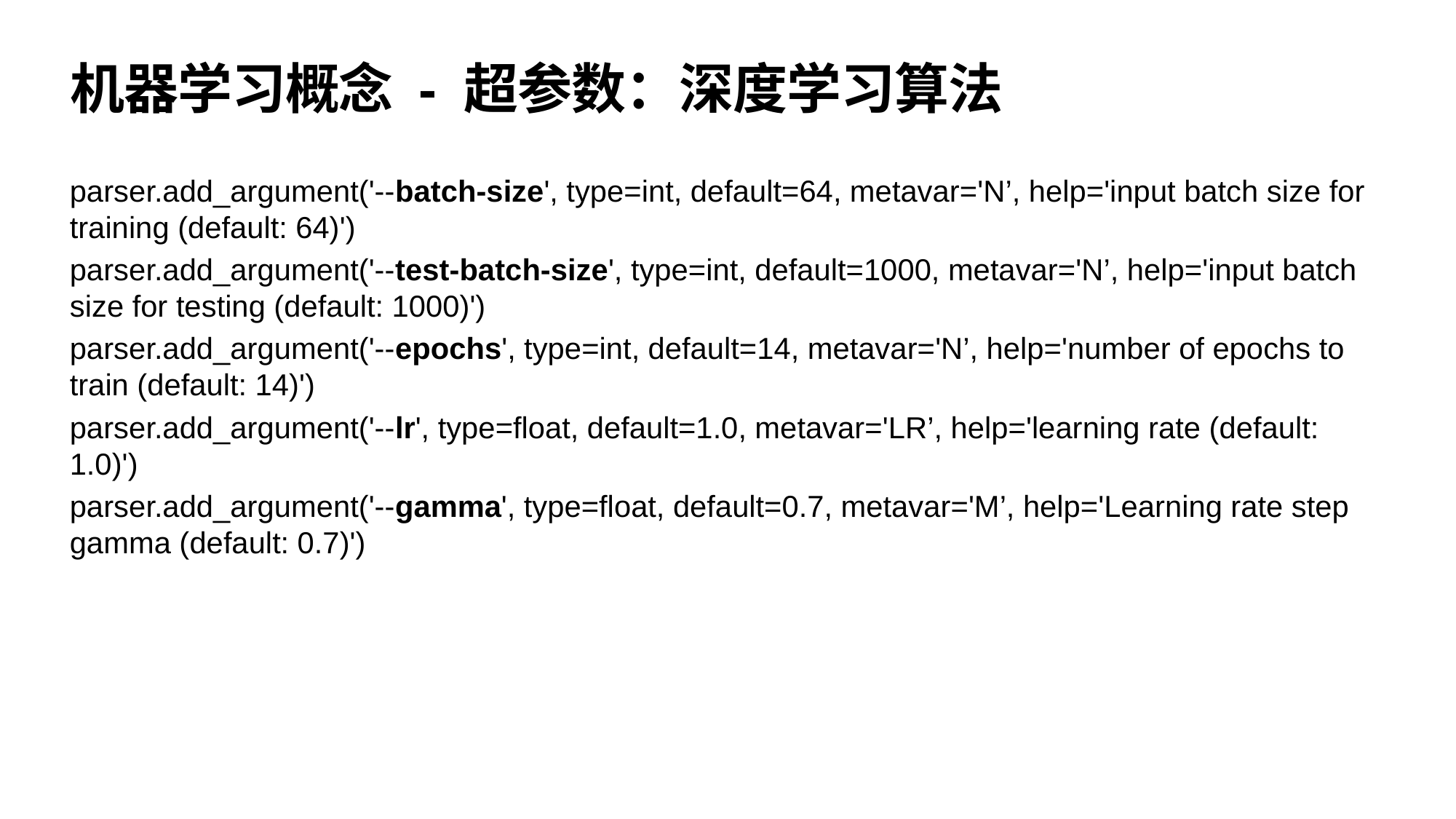

# 机器学习概念 - 超参数：深度学习算法
parser.add_argument('--batch-size', type=int, default=64, metavar='N’, help='input batch size for training (default: 64)')
parser.add_argument('--test-batch-size', type=int, default=1000, metavar='N’, help='input batch size for testing (default: 1000)')
parser.add_argument('--epochs', type=int, default=14, metavar='N’, help='number of epochs to train (default: 14)')
parser.add_argument('--lr', type=float, default=1.0, metavar='LR’, help='learning rate (default: 1.0)')
parser.add_argument('--gamma', type=float, default=0.7, metavar='M’, help='Learning rate step gamma (default: 0.7)')